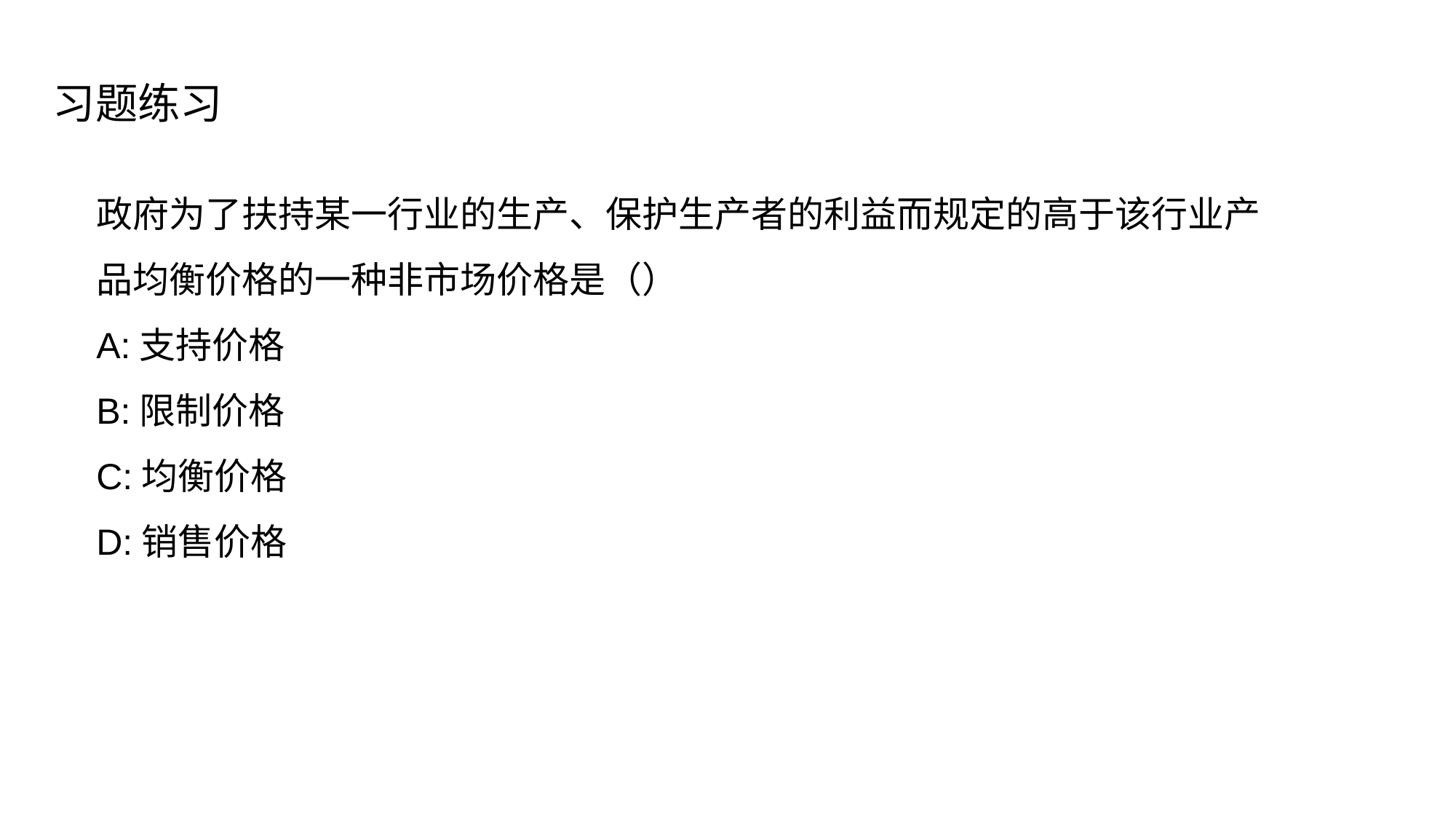

习题练习
政府为了扶持某一行业的生产、保护生产者的利益而规定的高于该行业产品均衡价格的一种非市场价格是（）
A:支持价格
B:限制价格
C:均衡价格
D:销售价格